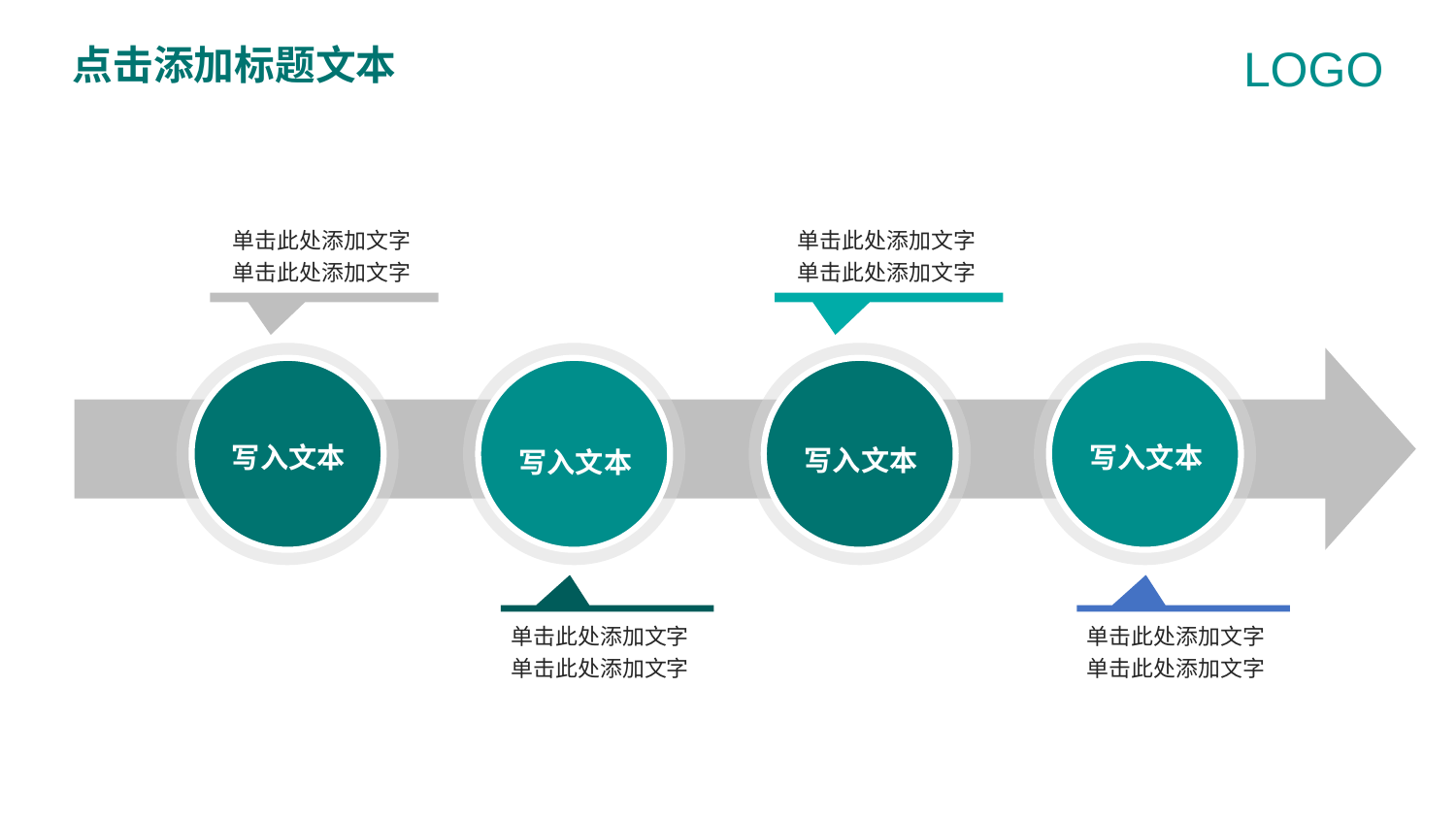

LOGO
点击添加标题文本
单击此处添加文字
单击此处添加文字
单击此处添加文字
单击此处添加文字

写入文本

写入文本

写入文本

写入文本

单击此处添加文字
单击此处添加文字
单击此处添加文字
单击此处添加文字